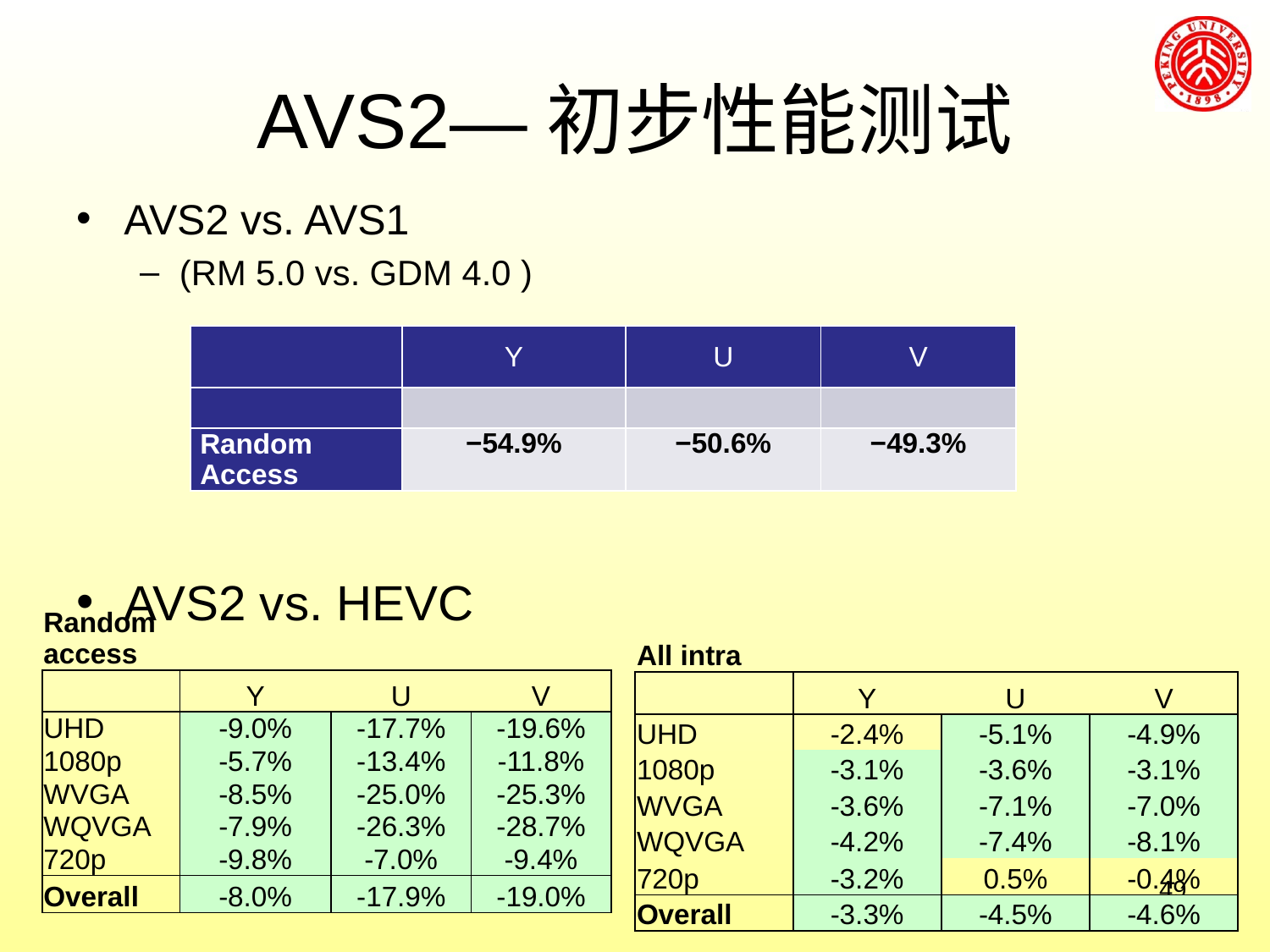

# AVS2—初步性能测试
AVS2 vs. AVS1
(RM 5.0 vs. GDM 4.0 )

AVS2 vs. HEVC

|  | Y | U | V |
| --- | --- | --- | --- |
|  |  |  |  |
| Random Access | −54.9% | −50.6% | −49.3% |
| Random access |  |  |  |
| --- | --- | --- | --- |
|  | Y | U | V |
| UHD | -9.0% | -17.7% | -19.6% |
| 1080p | -5.7% | -13.4% | -11.8% |
| WVGA | -8.5% | -25.0% | -25.3% |
| WQVGA | -7.9% | -26.3% | -28.7% |
| 720p | -9.8% | -7.0% | -9.4% |
| Overall | -8.0% | -17.9% | -19.0% |
| All intra |  |  |  |
| --- | --- | --- | --- |
|  | Y | U | V |
| UHD | -2.4% | -5.1% | -4.9% |
| 1080p | -3.1% | -3.6% | -3.1% |
| WVGA | -3.6% | -7.1% | -7.0% |
| WQVGA | -4.2% | -7.4% | -8.1% |
| 720p | -3.2% | 0.5% | -0.4% |
| Overall | -3.3% | -4.5% | -4.6% |
49